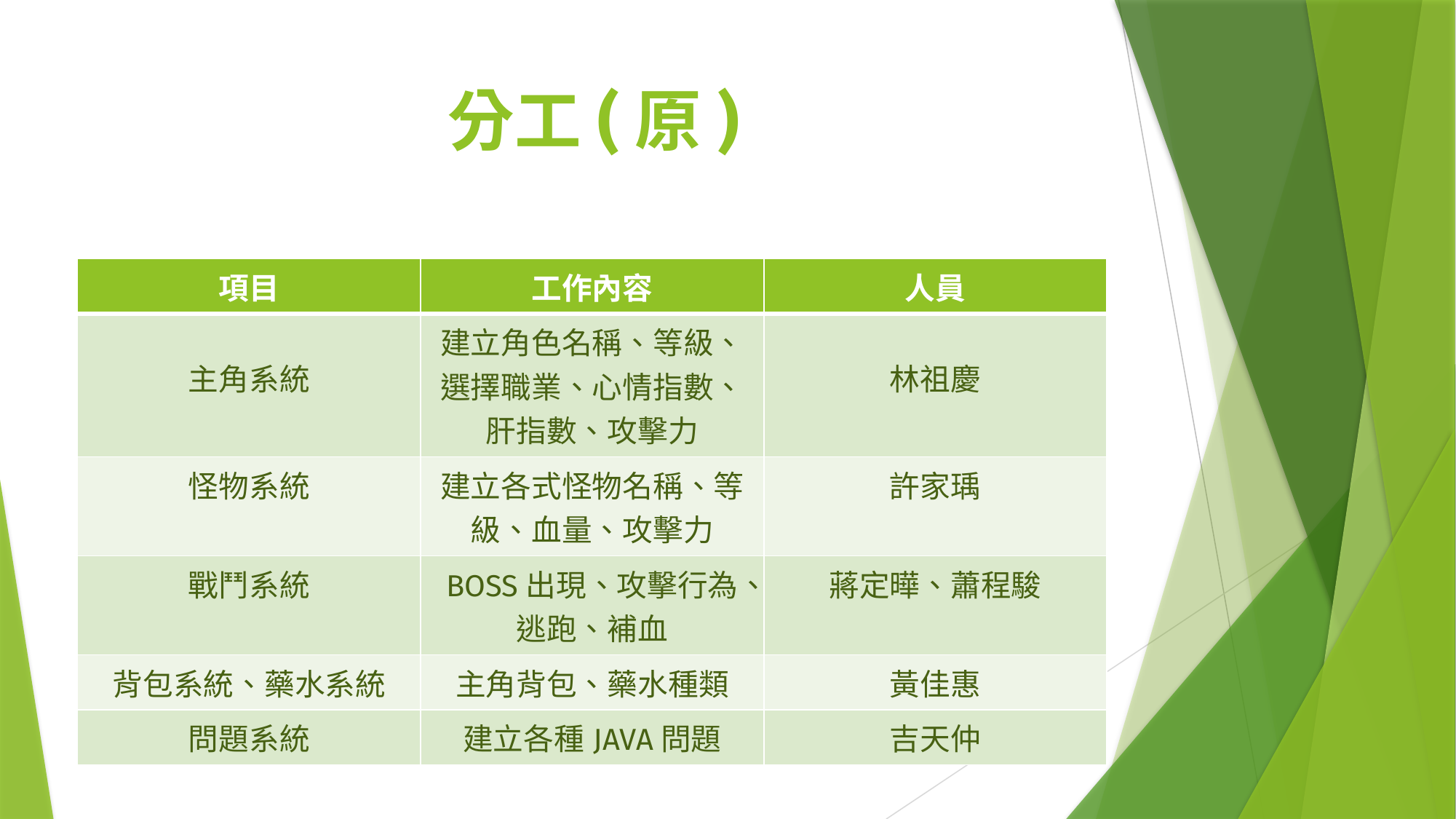

# 分工(原)
| 項目 | 工作內容 | 人員 |
| --- | --- | --- |
| 主角系統 | 建立角色名稱、等級、選擇職業、心情指數、肝指數、攻擊力 | 林祖慶 |
| 怪物系統 | 建立各式怪物名稱、等級、血量、攻擊力 | 許家瑀 |
| 戰鬥系統 | BOSS出現、攻擊行為、逃跑、補血 | 蔣定曄、蕭程駿 |
| 背包系統、藥水系統 | 主角背包、藥水種類 | 黃佳惠 |
| 問題系統 | 建立各種JAVA問題 | 吉天仲 |